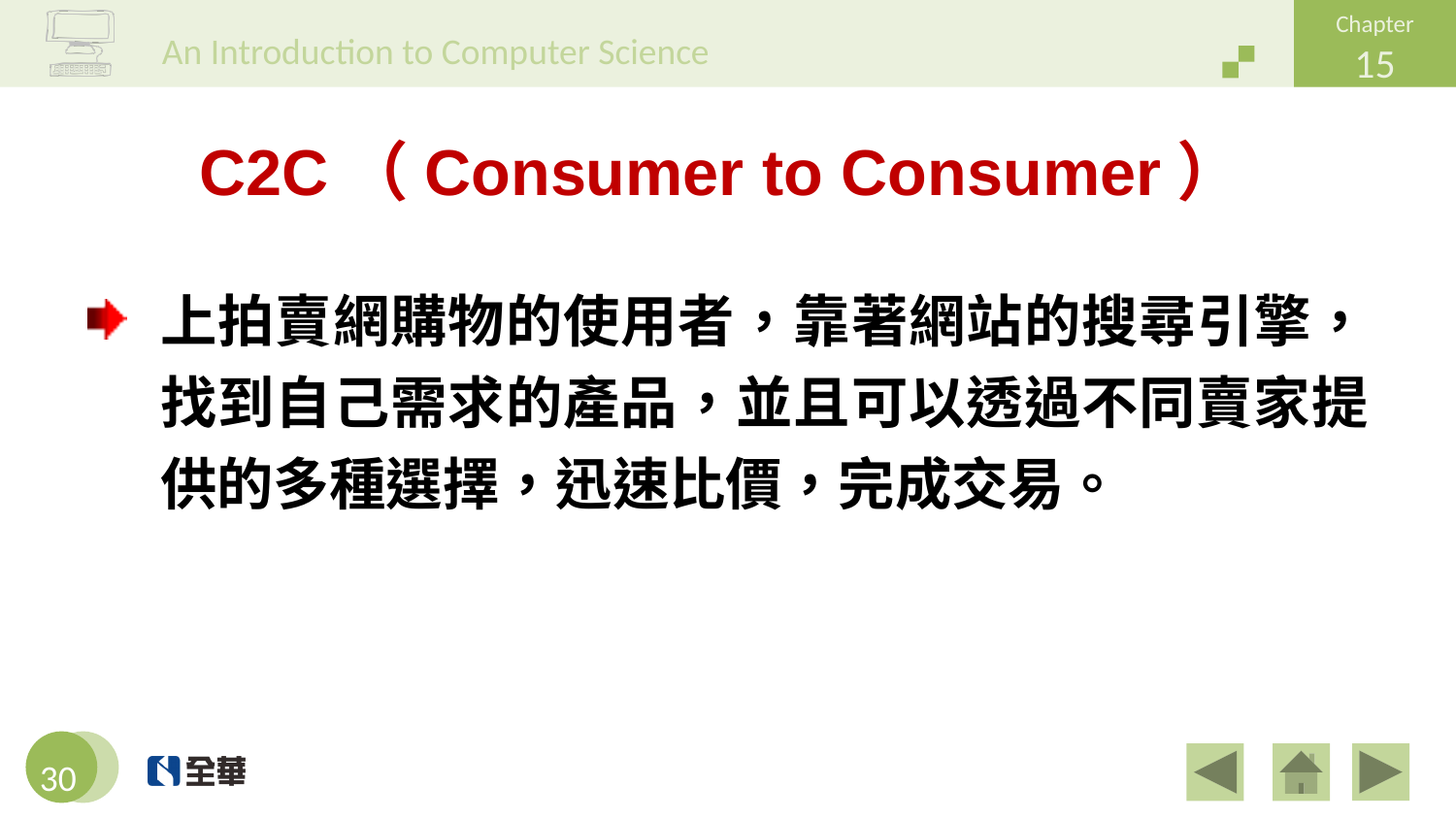

# C2C（Consumer to Consumer）
上拍賣網購物的使用者，靠著網站的搜尋引擎，找到自己需求的產品，並且可以透過不同賣家提供的多種選擇，迅速比價，完成交易。